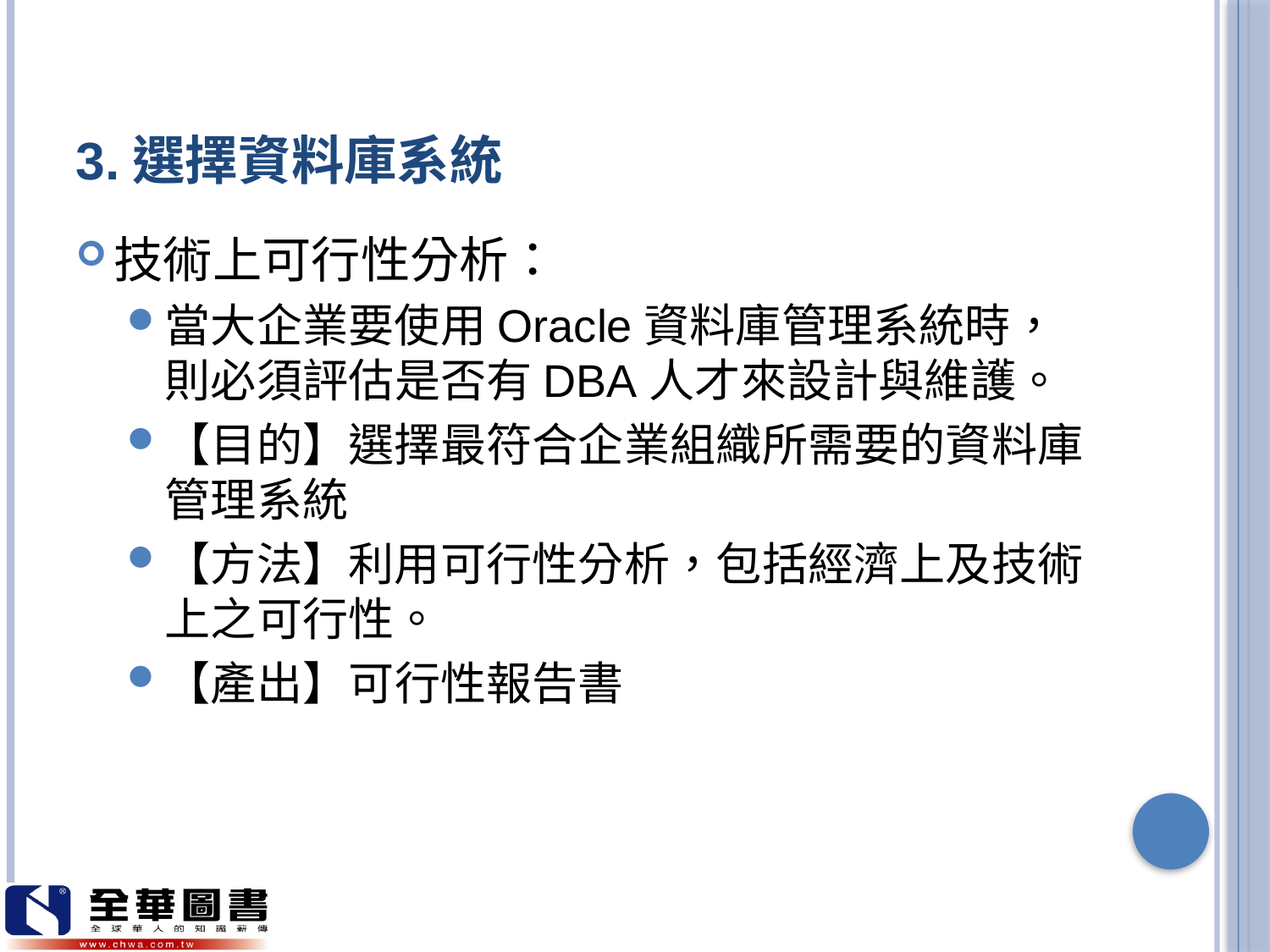

# 3.選擇資料庫系統
技術上可行性分析：
當大企業要使用Oracle資料庫管理系統時，則必須評估是否有DBA人才來設計與維護。
【目的】選擇最符合企業組織所需要的資料庫管理系統
【方法】利用可行性分析，包括經濟上及技術上之可行性。
【產出】可行性報告書